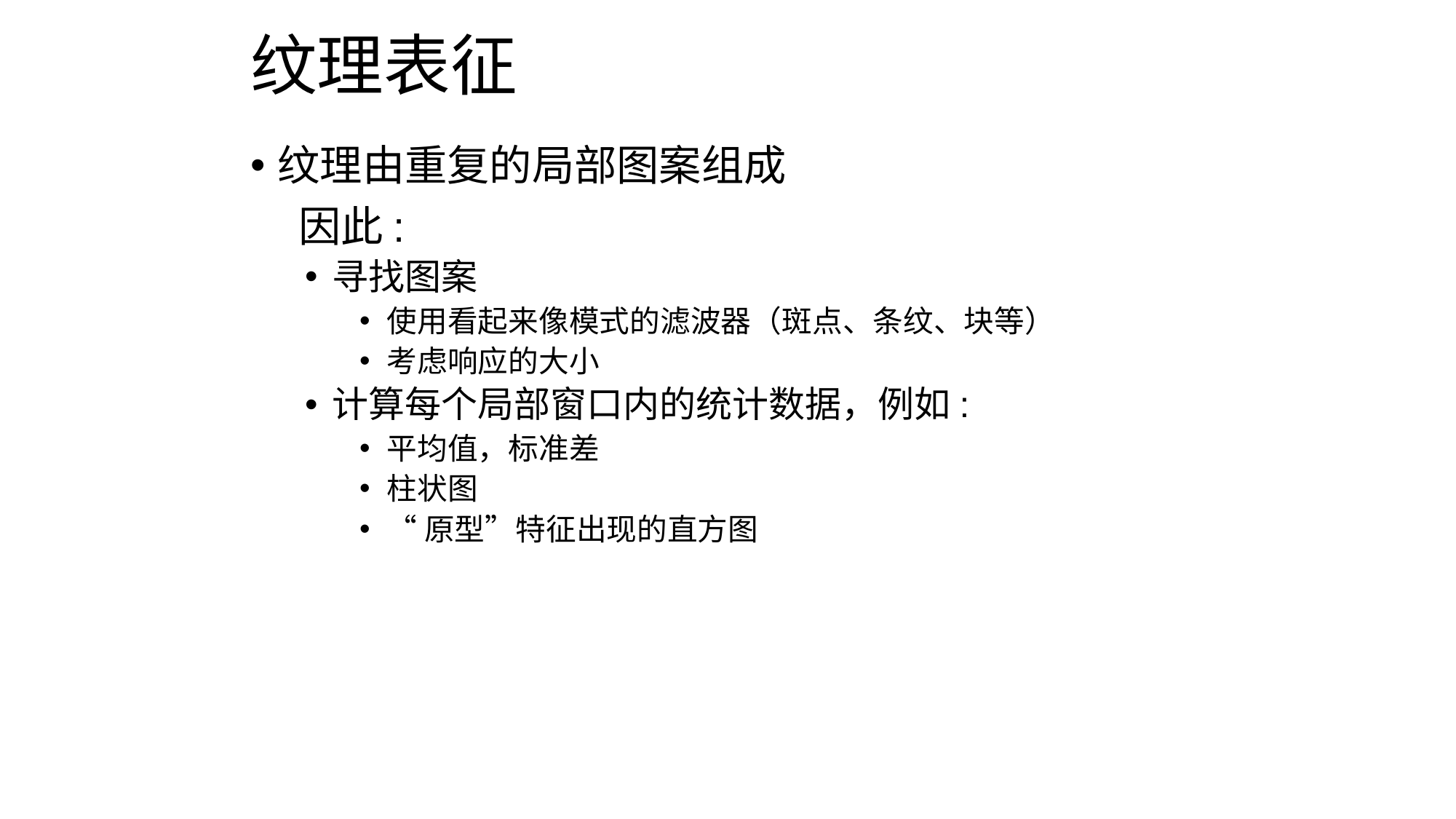

# 纹理表征
纹理由重复的局部图案组成
    因此:
寻找图案
使用看起来像模式的滤波器（斑点、条纹、块等）
考虑响应的大小
计算每个局部窗口内的统计数据，例如:
平均值，标准差
柱状图
“原型”特征出现的直方图